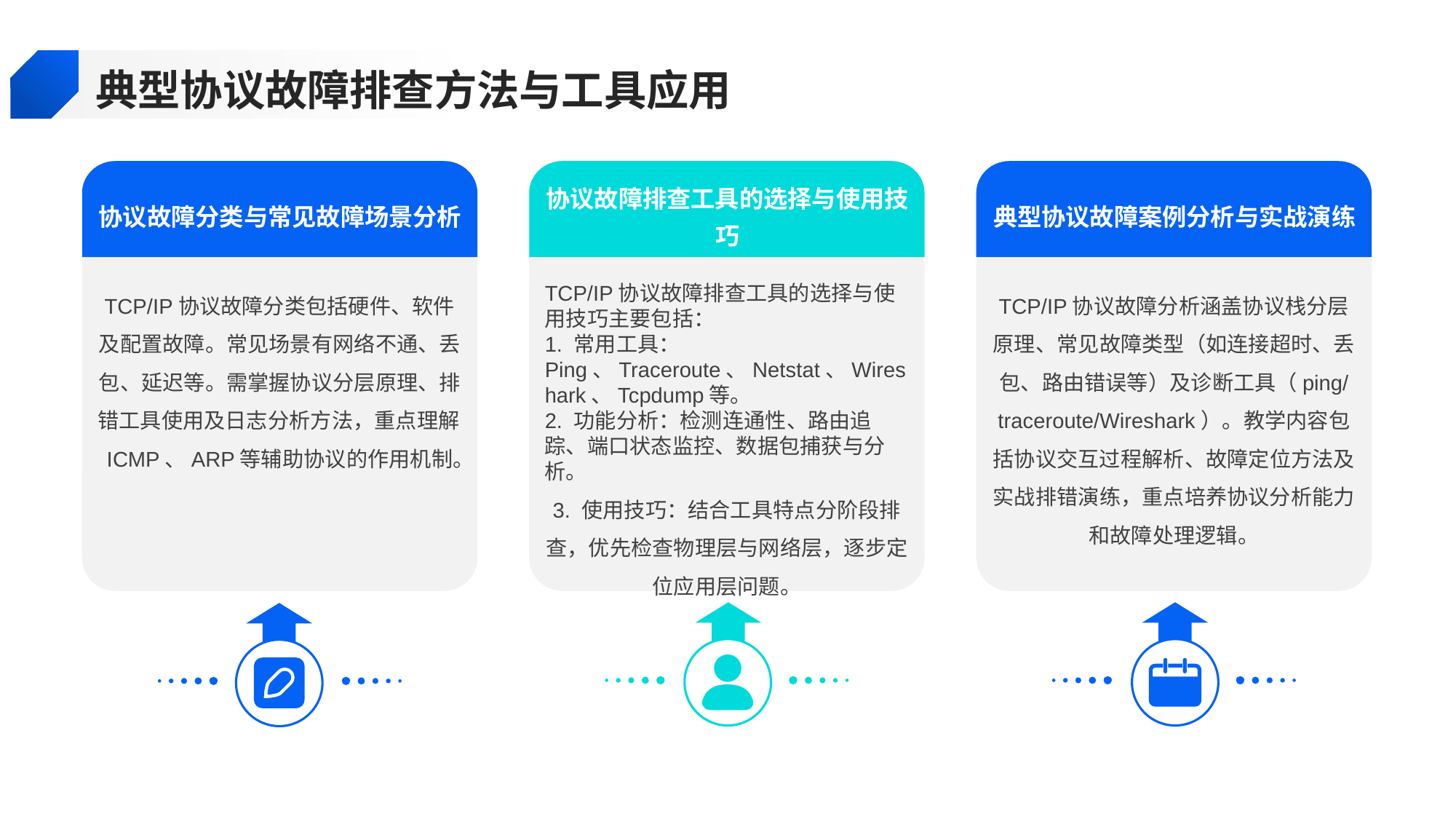

典型协议故障排查方法与工具应用

协议故障分类与常见故障场景分析
协议故障排查工具的选择与使用技巧
典型协议故障案例分析与实战演练
TCP/IP协议故障分类包括硬件、软件及配置故障。常见场景有网络不通、丢包、延迟等。需掌握协议分层原理、排错工具使用及日志分析方法，重点理解ICMP、ARP等辅助协议的作用机制。
TCP/IP协议故障排查工具的选择与使用技巧主要包括：
1. 常用工具：Ping、Traceroute、Netstat、Wireshark、Tcpdump等。
2. 功能分析：检测连通性、路由追踪、端口状态监控、数据包捕获与分析。
3. 使用技巧：结合工具特点分阶段排查，优先检查物理层与网络层，逐步定位应用层问题。
TCP/IP协议故障分析涵盖协议栈分层原理、常见故障类型（如连接超时、丢包、路由错误等）及诊断工具（ping/traceroute/Wireshark）。教学内容包括协议交互过程解析、故障定位方法及实战排错演练，重点培养协议分析能力和故障处理逻辑。